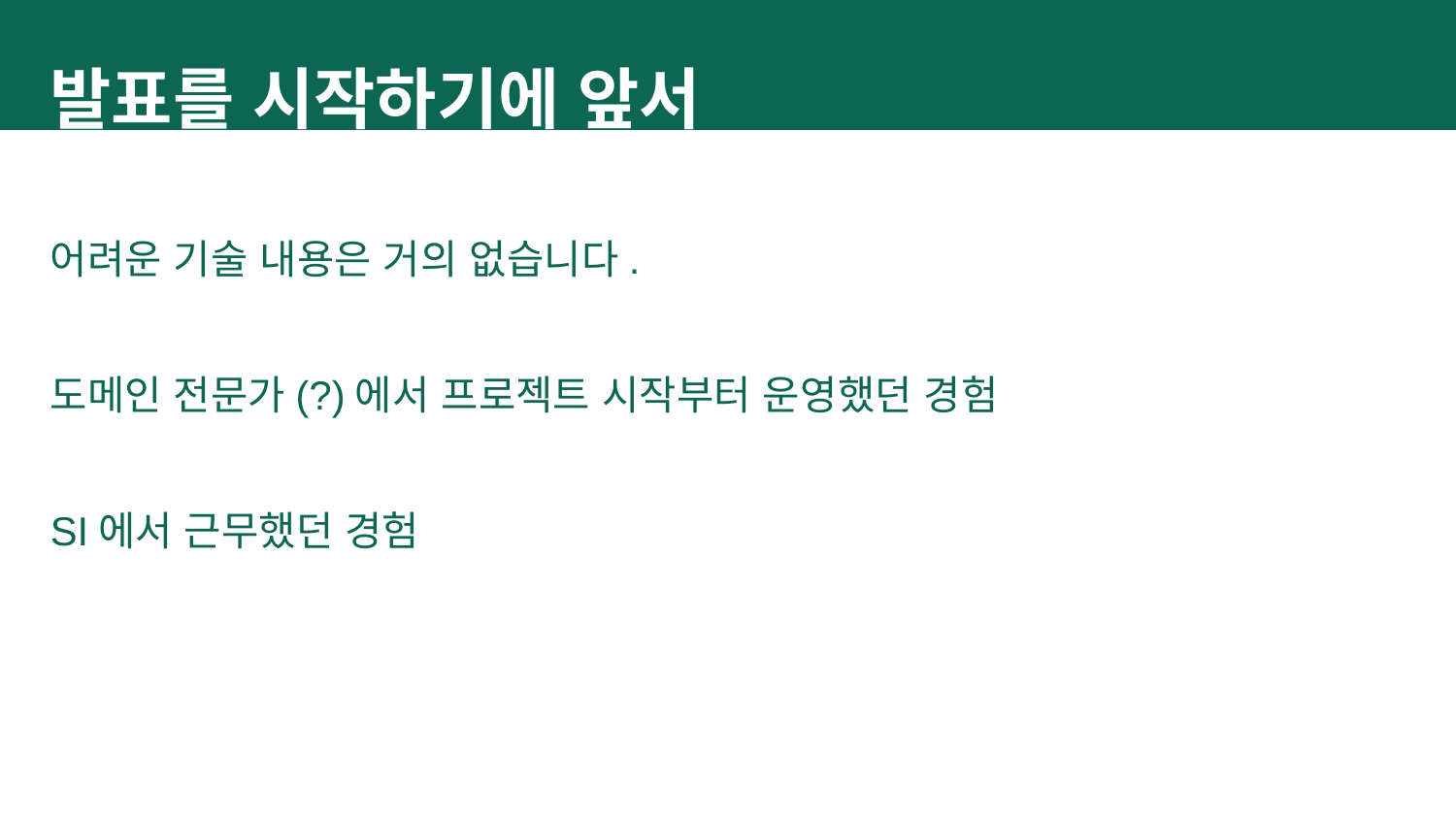

발표를 시작하기에 앞서
어려운 기술 내용은 거의 없습니다.

도메인 전문가(?)에서 프로젝트 시작부터 운영했던 경험

SI에서 근무했던 경험